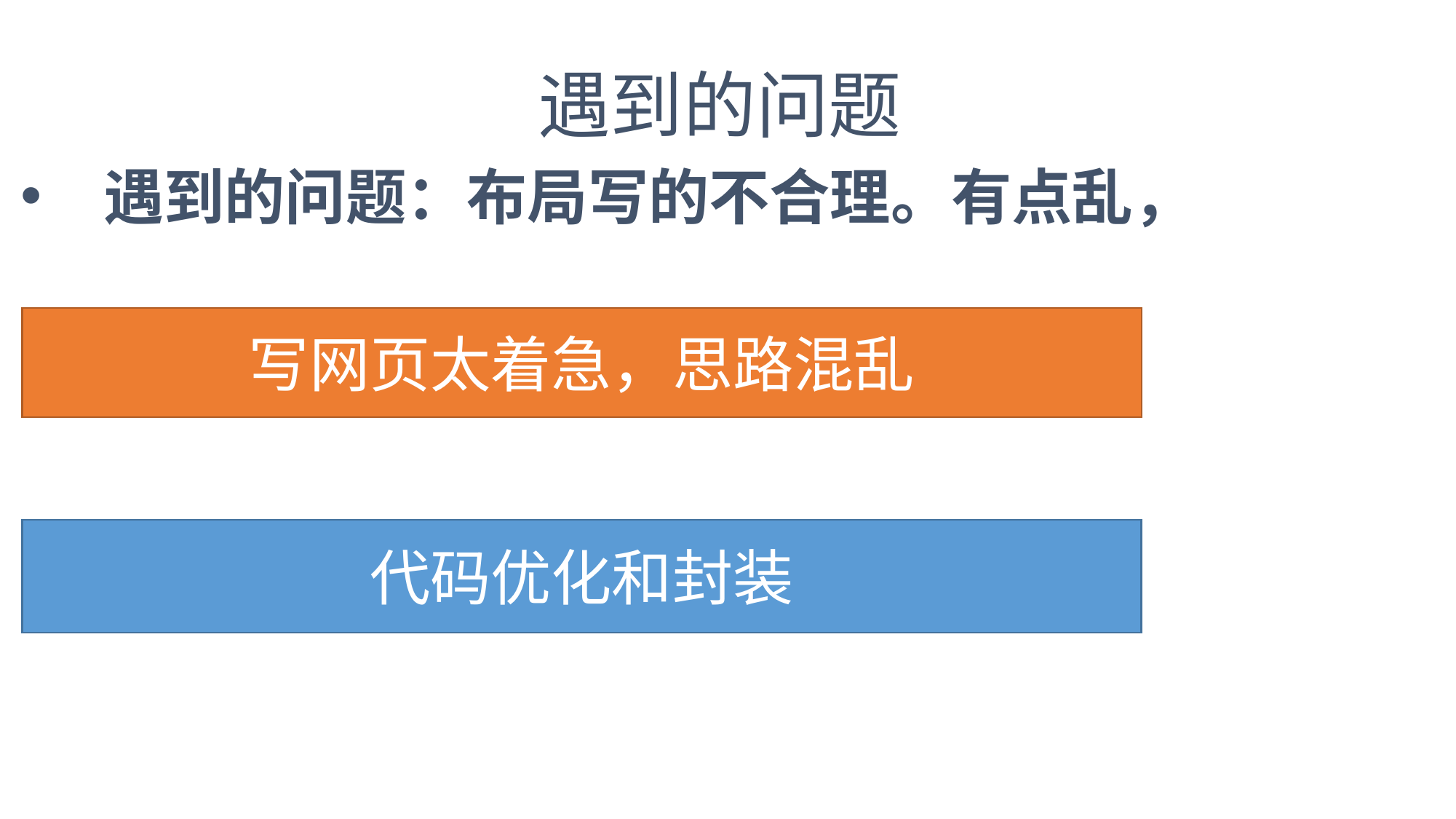

遇到的问题
 遇到的问题：布局写的不合理。有点乱，

写网页太着急，思路混乱
微信首页
代码优化和封装